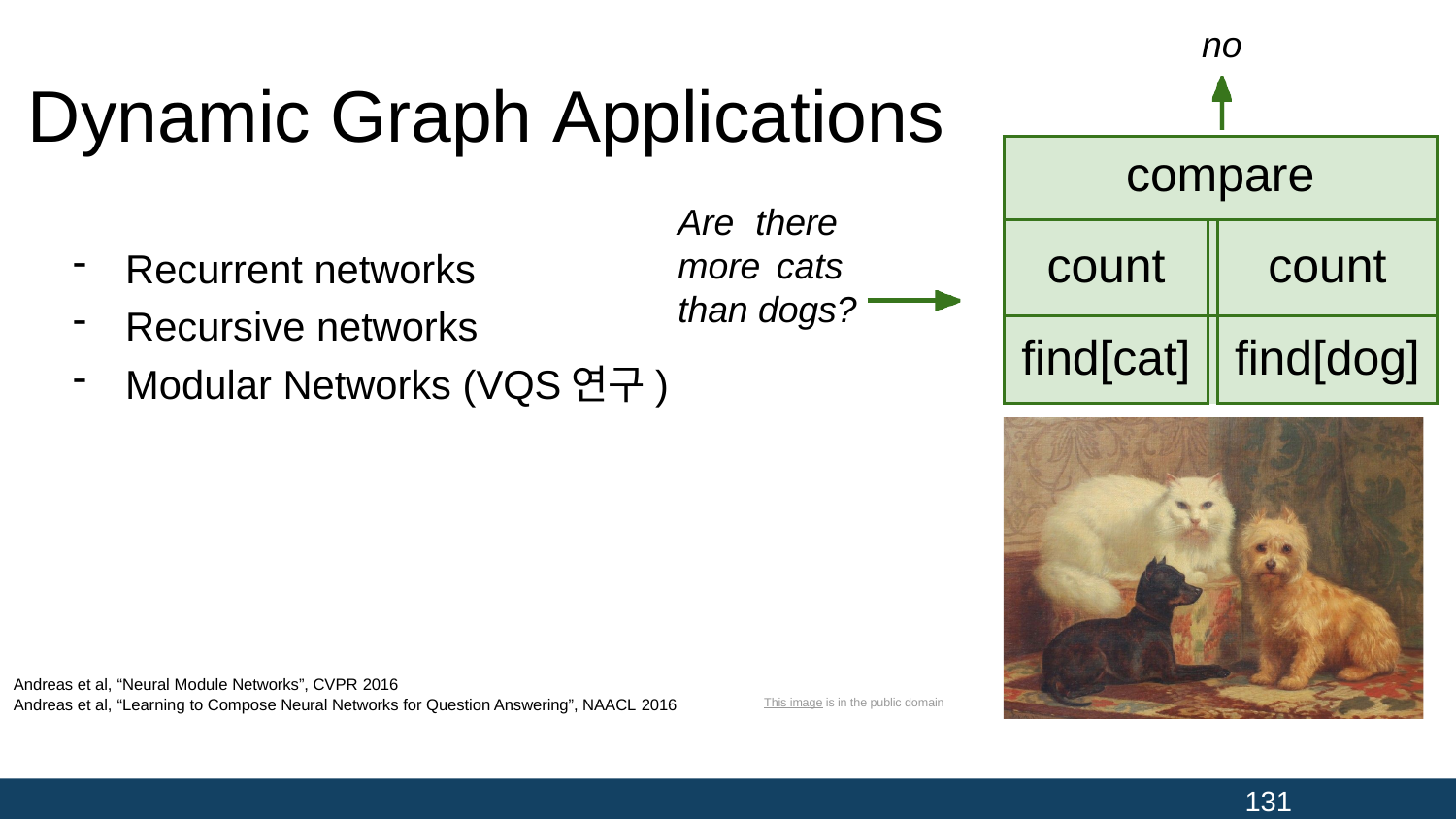

no
# Dynamic Graph Applications

| compare |  |  |
| --- | --- | --- |
| count |  | count |
| find[cat] |  | find[dog] |
Are there  more cats  than dogs?
Recurrent networks
Recursive networks
Modular Networks (VQS연구)

Andreas et al, “Neural Module Networks”, CVPR 2016
Andreas et al, “Learning to Compose Neural Networks for Question Answering”, NAACL 2016
This image is in the public domain